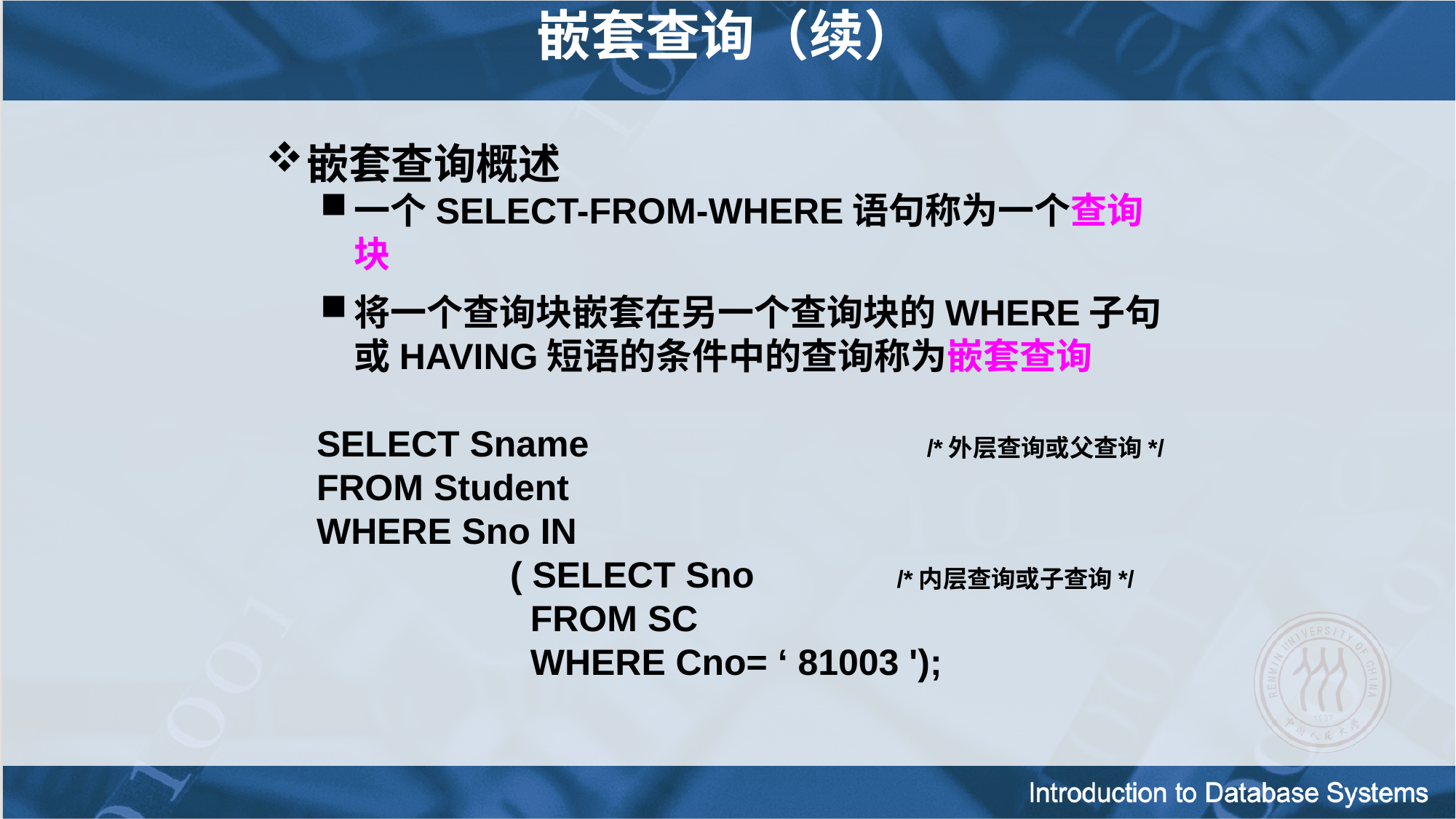

嵌套查询（续）
嵌套查询概述
一个SELECT-FROM-WHERE语句称为一个查询块
将一个查询块嵌套在另一个查询块的WHERE子句或HAVING短语的条件中的查询称为嵌套查询

     SELECT Sname	                                   /*外层查询或父查询*/
     FROM Student
     WHERE Sno IN
                        ( SELECT Sno              /*内层查询或子查询*/
                          FROM SC
                          WHERE Cno= ‘ 81003 ');